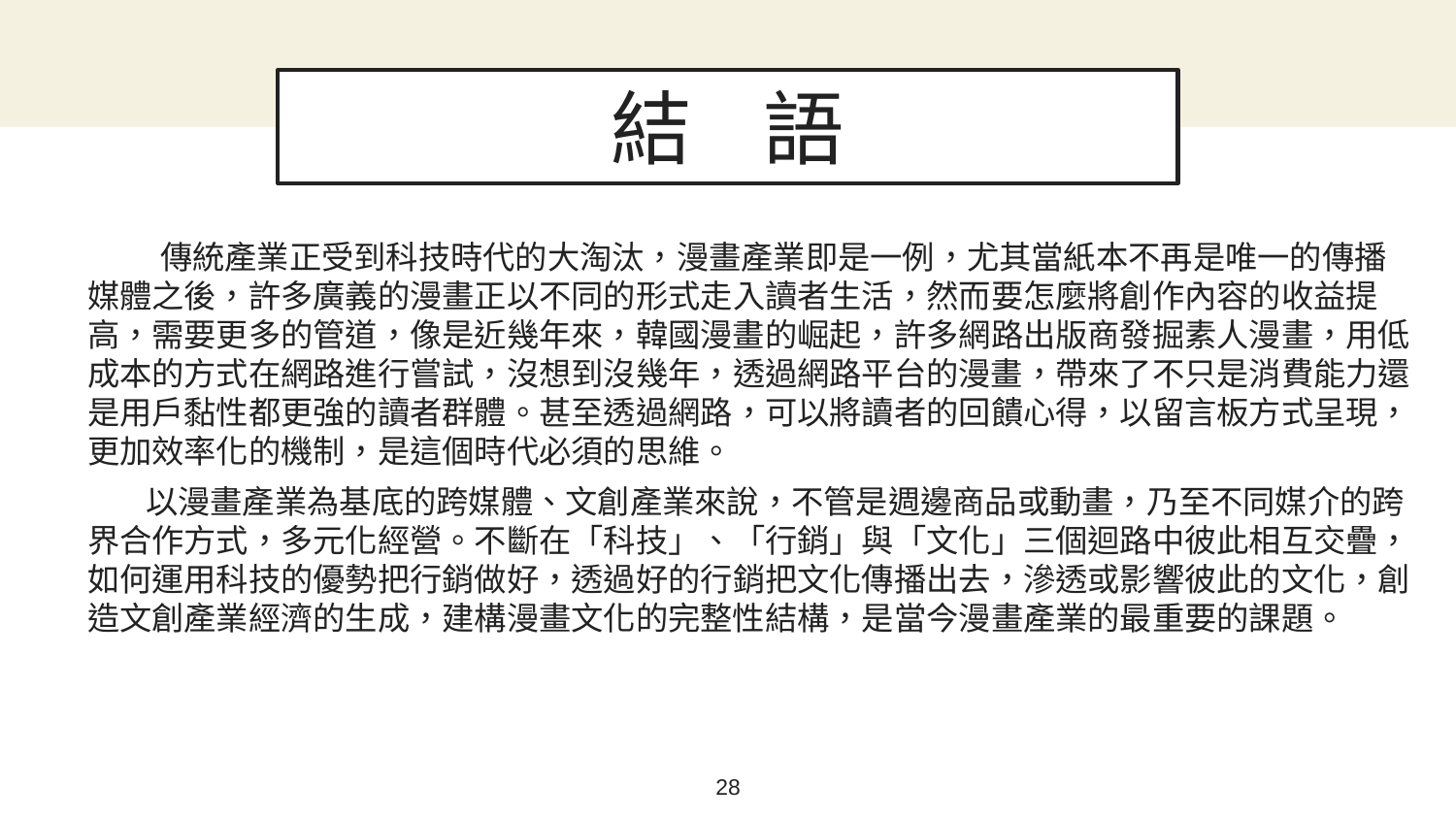

結    語
You can also split your content
# 結語
      　傳統產業正受到科技時代的大淘汰，漫畫產業即是一例，尤其當紙本不再是唯一的傳播媒體之後，許多廣義的漫畫正以不同的形式走入讀者生活，然而要怎麼將創作內容的收益提高，需要更多的管道，像是近幾年來，韓國漫畫的崛起，許多網路出版商發掘素人漫畫，用低成本的方式在網路進行嘗試，沒想到沒幾年，透過網路平台的漫畫，帶來了不只是消費能力還是用戶黏性都更強的讀者群體。甚至透過網路，可以將讀者的回饋心得，以留言板方式呈現，更加效率化的機制，是這個時代必須的思維。
       以漫畫產業為基底的跨媒體、文創產業來說，不管是週邊商品或動畫，乃至不同媒介的跨界合作方式，多元化經營。不斷在「科技」、「行銷」與「文化」三個迴路中彼此相互交疊，如何運用科技的優勢把行銷做好，透過好的行銷把文化傳播出去，滲透或影響彼此的文化，創造文創產業經濟的生成，建構漫畫文化的完整性結構，是當今漫畫產業的最重要的課題。
28